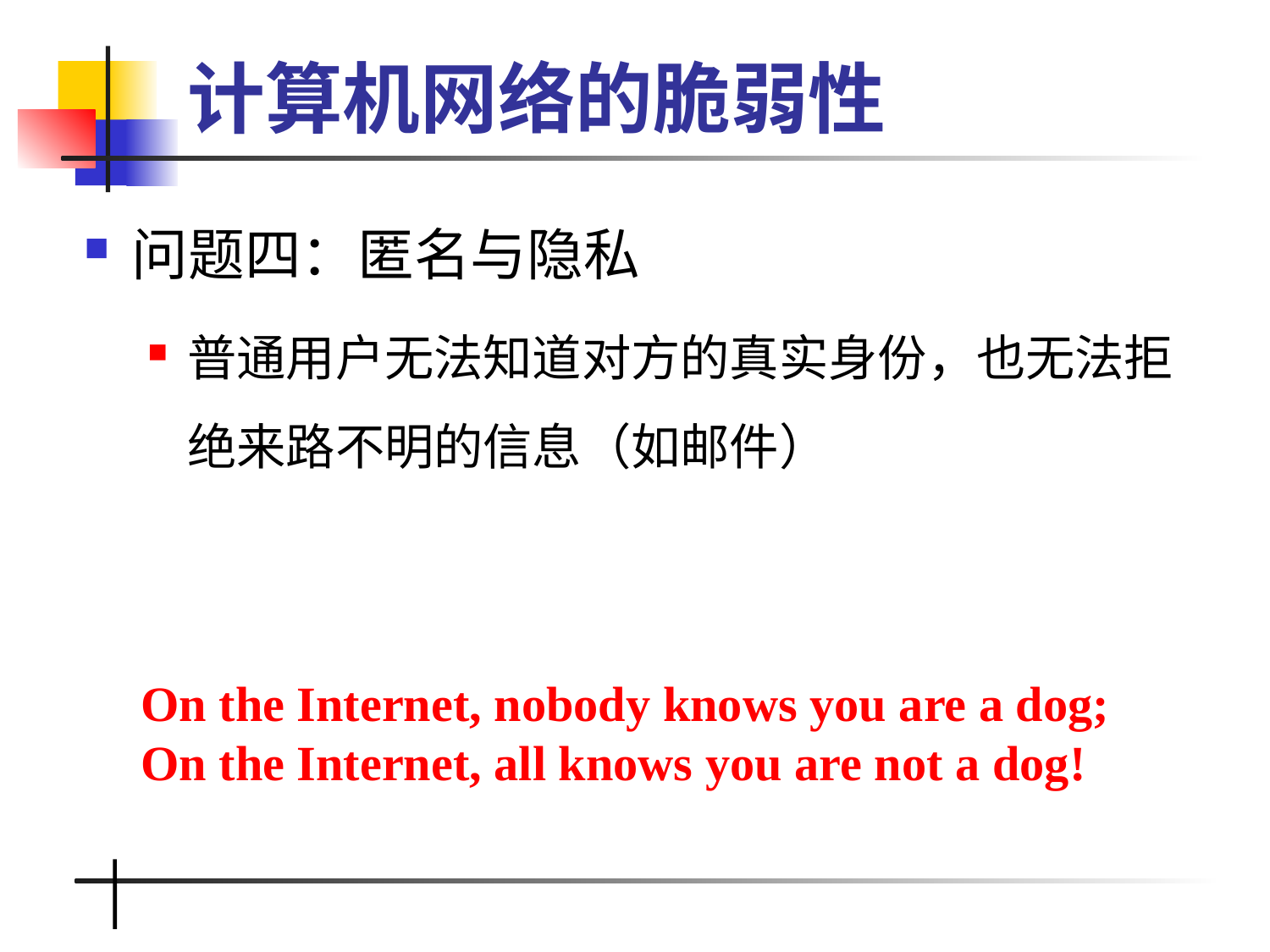

# 计算机网络的脆弱性
问题四：匿名与隐私
普通用户无法知道对方的真实身份，也无法拒绝来路不明的信息（如邮件）

On the Internet, nobody knows you are a dog;
On the Internet, all knows you are not a dog!